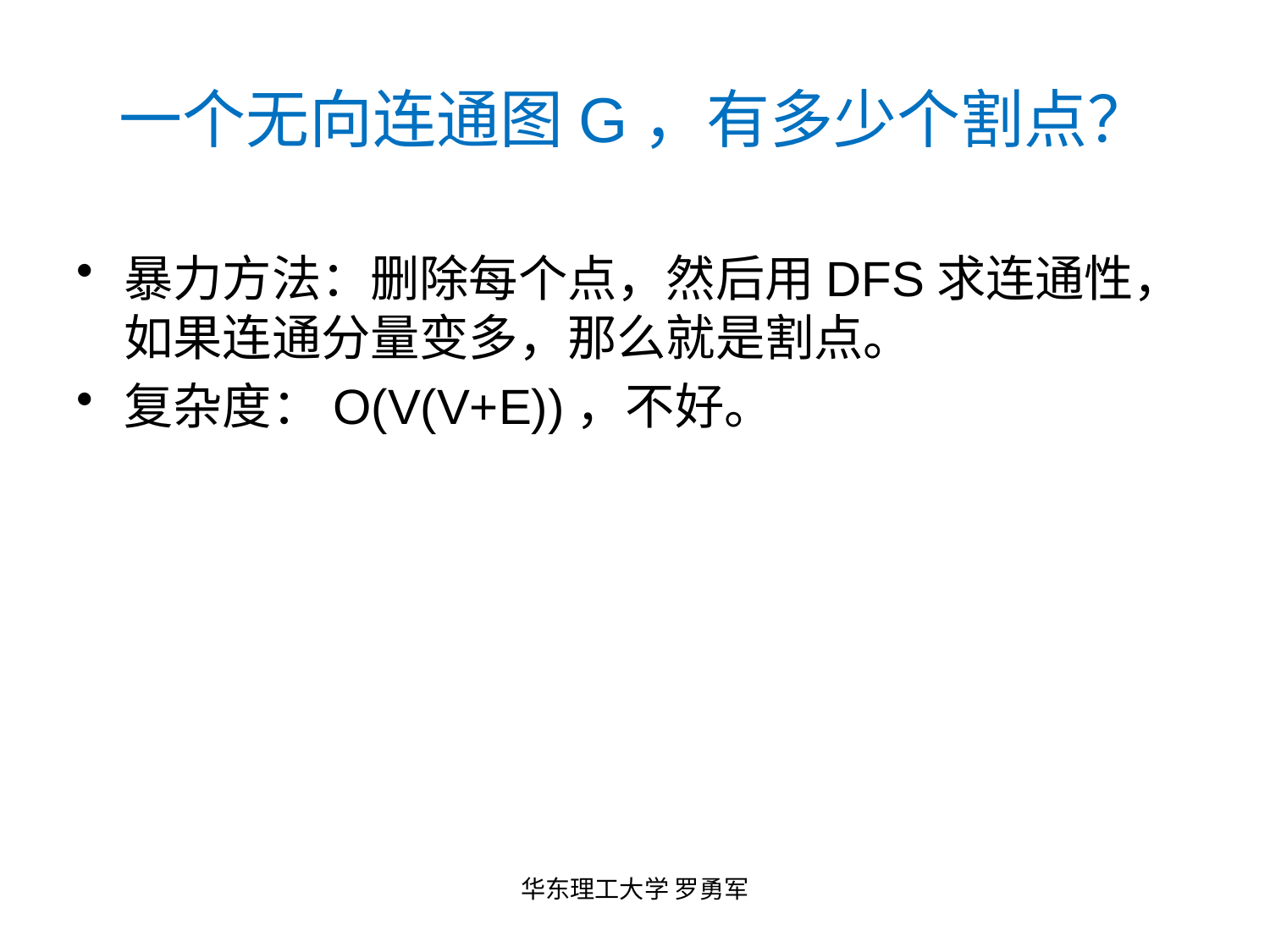

# 一个无向连通图G，有多少个割点？
暴力方法：删除每个点，然后用DFS求连通性，如果连通分量变多，那么就是割点。
复杂度：O(V(V+E))，不好。

华东理工大学 罗勇军